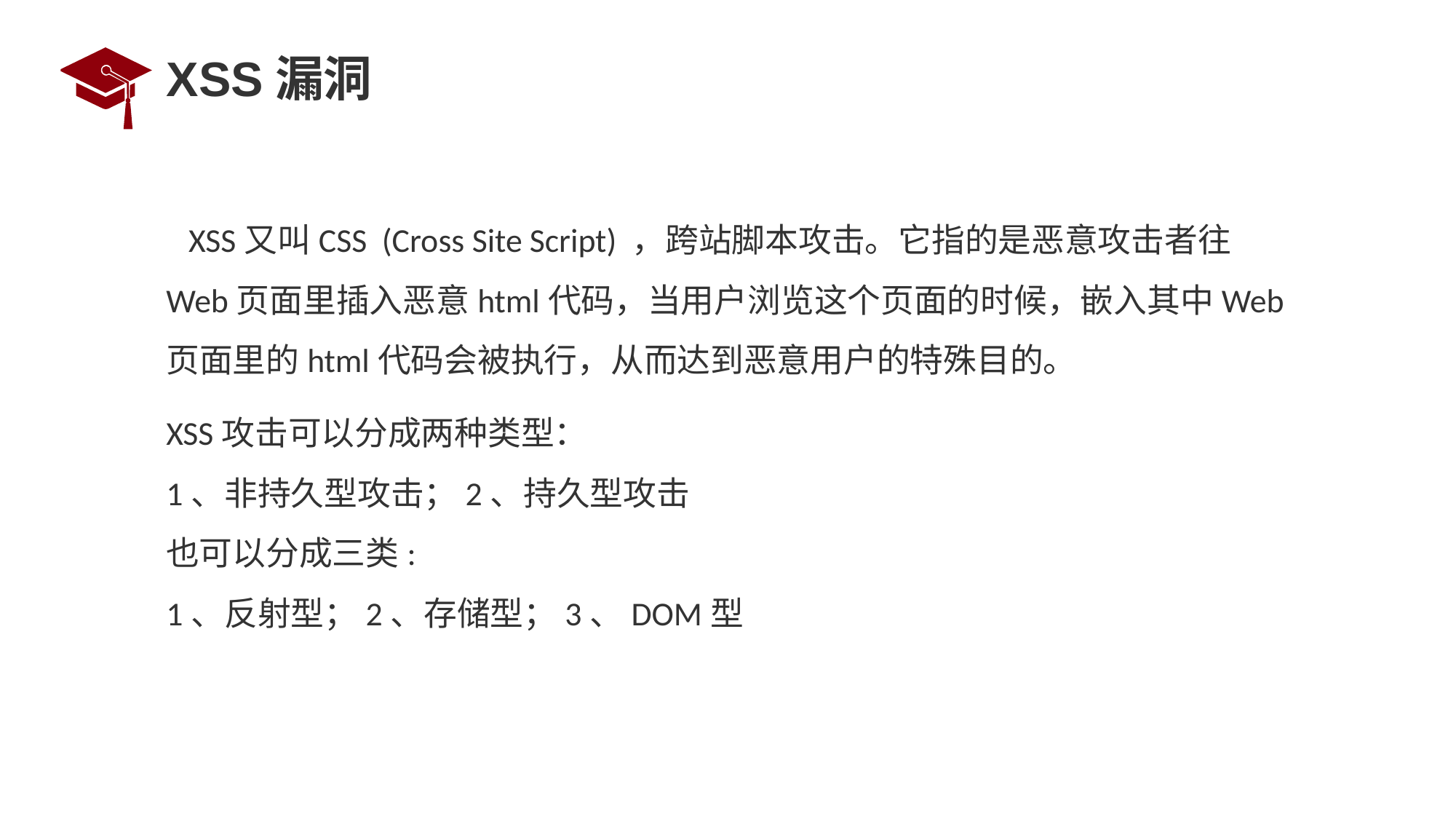

# XSS漏洞
   XSS又叫CSS  (Cross Site Script) ，跨站脚本攻击。它指的是恶意攻击者往Web页面里插入恶意html代码，当用户浏览这个页面的时候，嵌入其中Web页面里的html代码会被执行，从而达到恶意用户的特殊目的。
XSS攻击可以分成两种类型：
1、非持久型攻击；2、持久型攻击
也可以分成三类:
1、反射型；2、存储型；3、DOM型
3